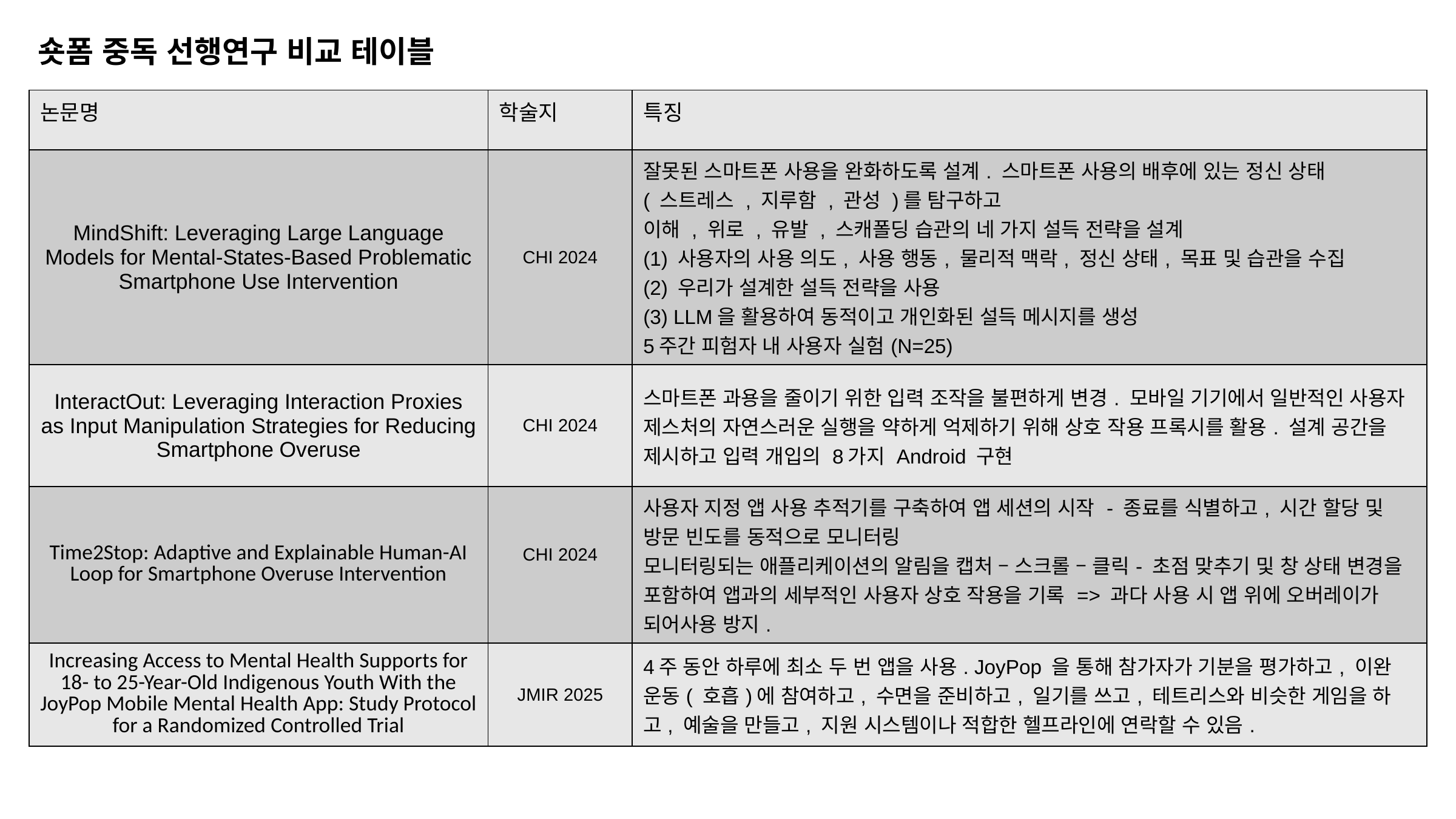

숏폼 중독 선행연구 비교 테이블
| 논문명 | 학술지 | 특징 |
| --- | --- | --- |
| MindShift: Leveraging Large Language Models for Mental-States-Based Problematic Smartphone Use Intervention | CHI 2024 | 잘못된 스마트폰 사용을 완화하도록 설계. 스마트폰 사용의 배후에 있는 정신 상태 ( 스트레스 , 지루함 , 관성 )를 탐구하고 이해 , 위로 , 유발 , 스캐폴딩 습관의 네 가지 설득 전략을 설계 (1) 사용자의 사용 의도, 사용 행동, 물리적 맥락, 정신 상태, 목표 및 습관을 수집 (2) 우리가 설계한 설득 전략을 사용 (3) LLM을 활용하여 동적이고 개인화된 설득 메시지를 생성 5주간 피험자 내 사용자 실험(N=25) |
| InteractOut: Leveraging Interaction Proxies as Input Manipulation Strategies for Reducing Smartphone Overuse | CHI 2024 | 스마트폰 과용을 줄이기 위한 입력 조작을 불편하게 변경. 모바일 기기에서 일반적인 사용자 제스처의 자연스러운 실행을 약하게 억제하기 위해 상호 작용 프록시를 활용. 설계 공간을 제시하고 입력 개입의 8가지 Android 구현 |
| Time2Stop: Adaptive and Explainable Human-AI Loop for Smartphone Overuse Intervention | CHI 2024 | 사용자 지정 앱 사용 추적기를 구축하여 앱 세션의 시작 - 종료를 식별하고, 시간 할당 및 방문 빈도를 동적으로 모니터링 모니터링되는 애플리케이션의 알림을 캡처 – 스크롤 – 클릭- 초점 맞추기 및 창 상태 변경을 포함하여 앱과의 세부적인 사용자 상호 작용을 기록 => 과다 사용 시 앱 위에 오버레이가 되어사용 방지. |
| Increasing Access to Mental Health Supports for 18- to 25-Year-Old Indigenous Youth With the JoyPop Mobile Mental Health App: Study Protocol for a Randomized Controlled Trial | JMIR 2025 | 4주 동안 하루에 최소 두 번 앱을 사용. JoyPop 을 통해 참가자가 기분을 평가하고, 이완 운동( 호흡)에 참여하고, 수면을 준비하고, 일기를 쓰고, 테트리스와 비슷한 게임을 하고, 예술을 만들고, 지원 시스템이나 적합한 헬프라인에 연락할 수 있음. |